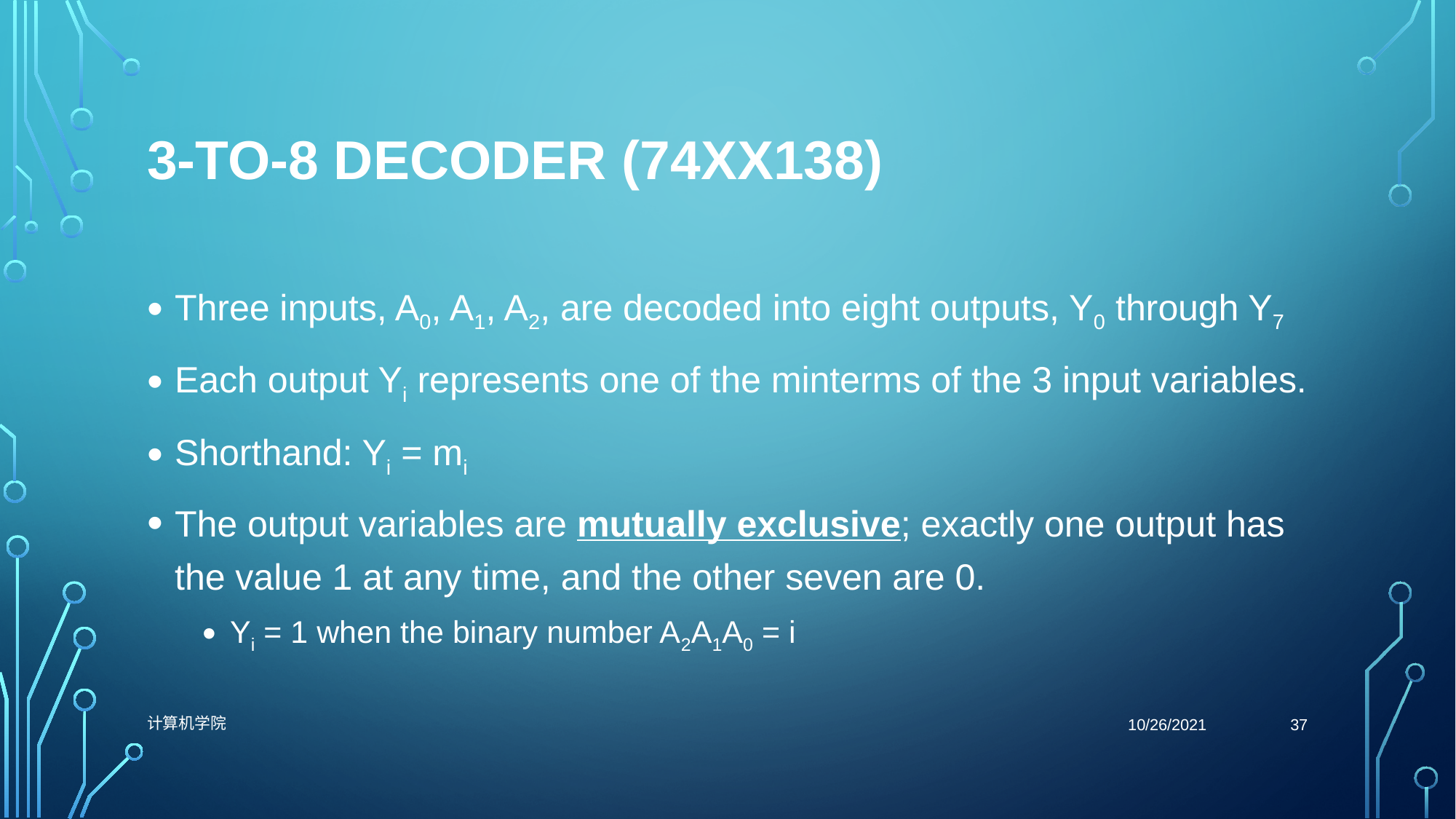

# 3-to-8 Decoder (74xx138)
Three inputs, A0, A1, A2, are decoded into eight outputs, Y0 through Y7
Each output Yi represents one of the minterms of the 3 input variables.
Shorthand: Yi = mi
The output variables are mutually exclusive; exactly one output has the value 1 at any time, and the other seven are 0.
Yi = 1 when the binary number A2A1A0 = i
37
计算机学院
10/26/2021